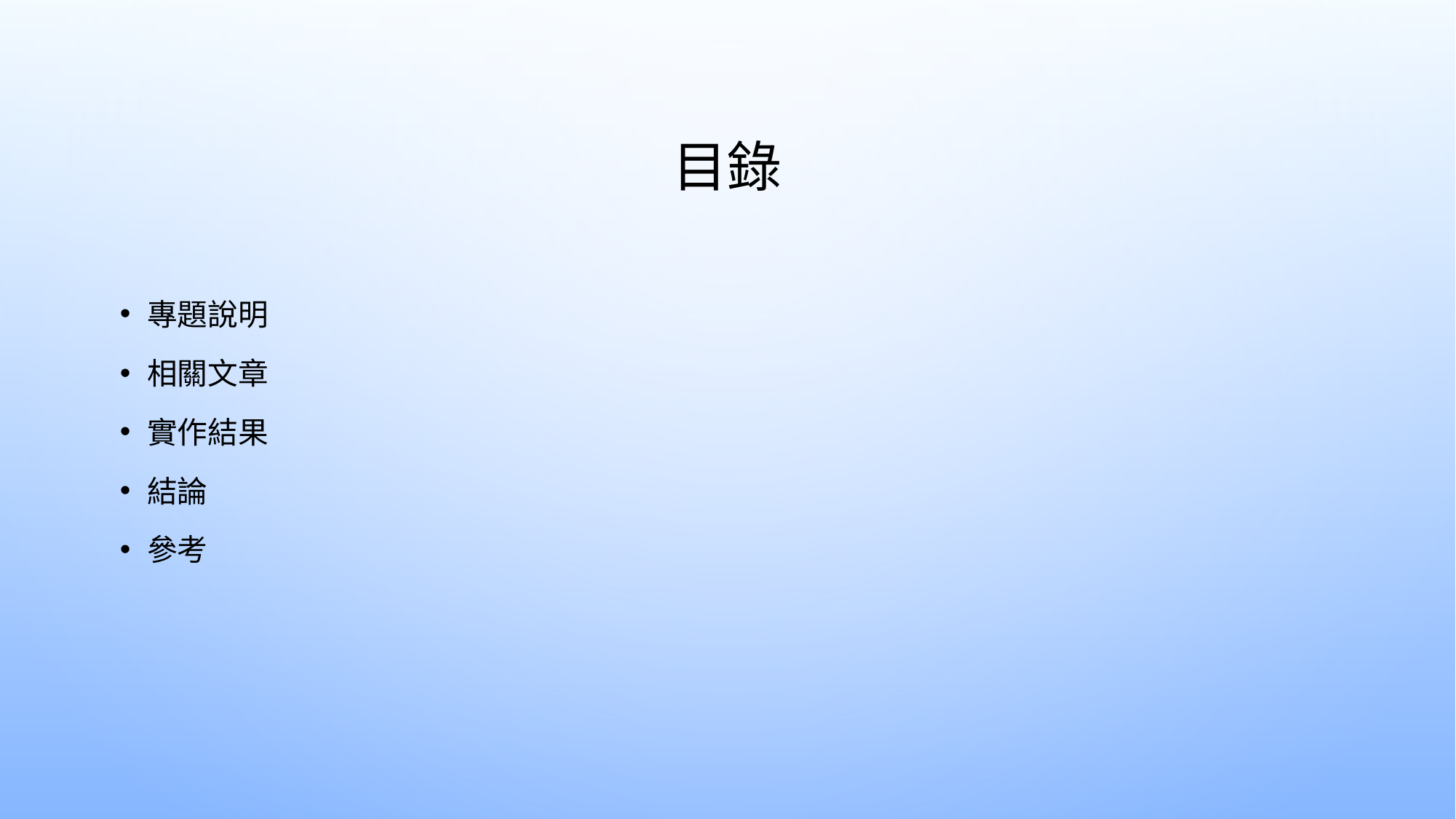

# 目錄
專題說明
相關文章
實作結果
結論
參考